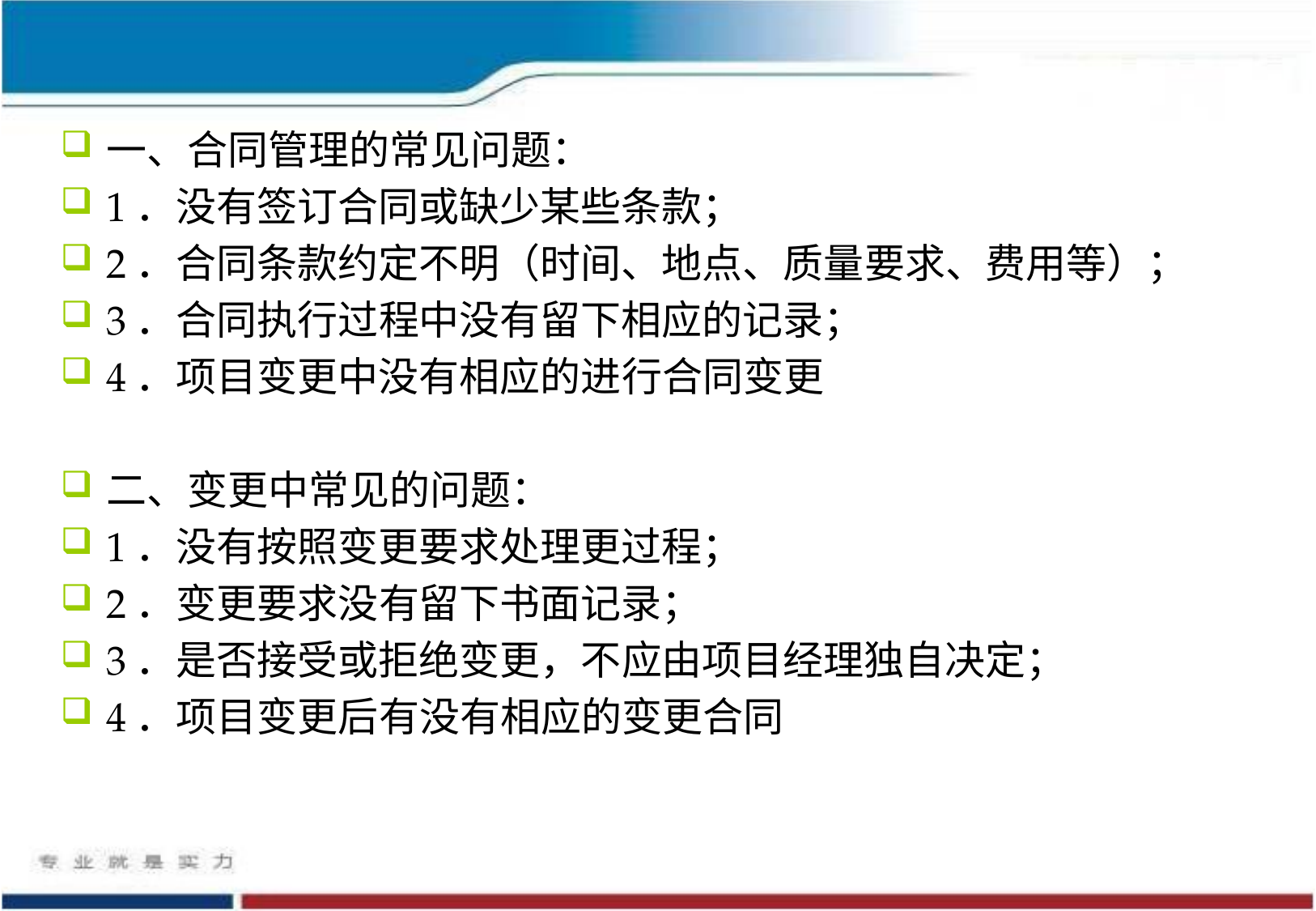

# 一、合同管理的常见问题：
1．没有签订合同或缺少某些条款；
2．合同条款约定不明（时间、地点、质量要求、费用等）；
3．合同执行过程中没有留下相应的记录；
4．项目变更中没有相应的进行合同变更

二、变更中常见的问题：
1．没有按照变更要求处理更过程；
2．变更要求没有留下书面记录；
3．是否接受或拒绝变更，不应由项目经理独自决定；
4．项目变更后有没有相应的变更合同